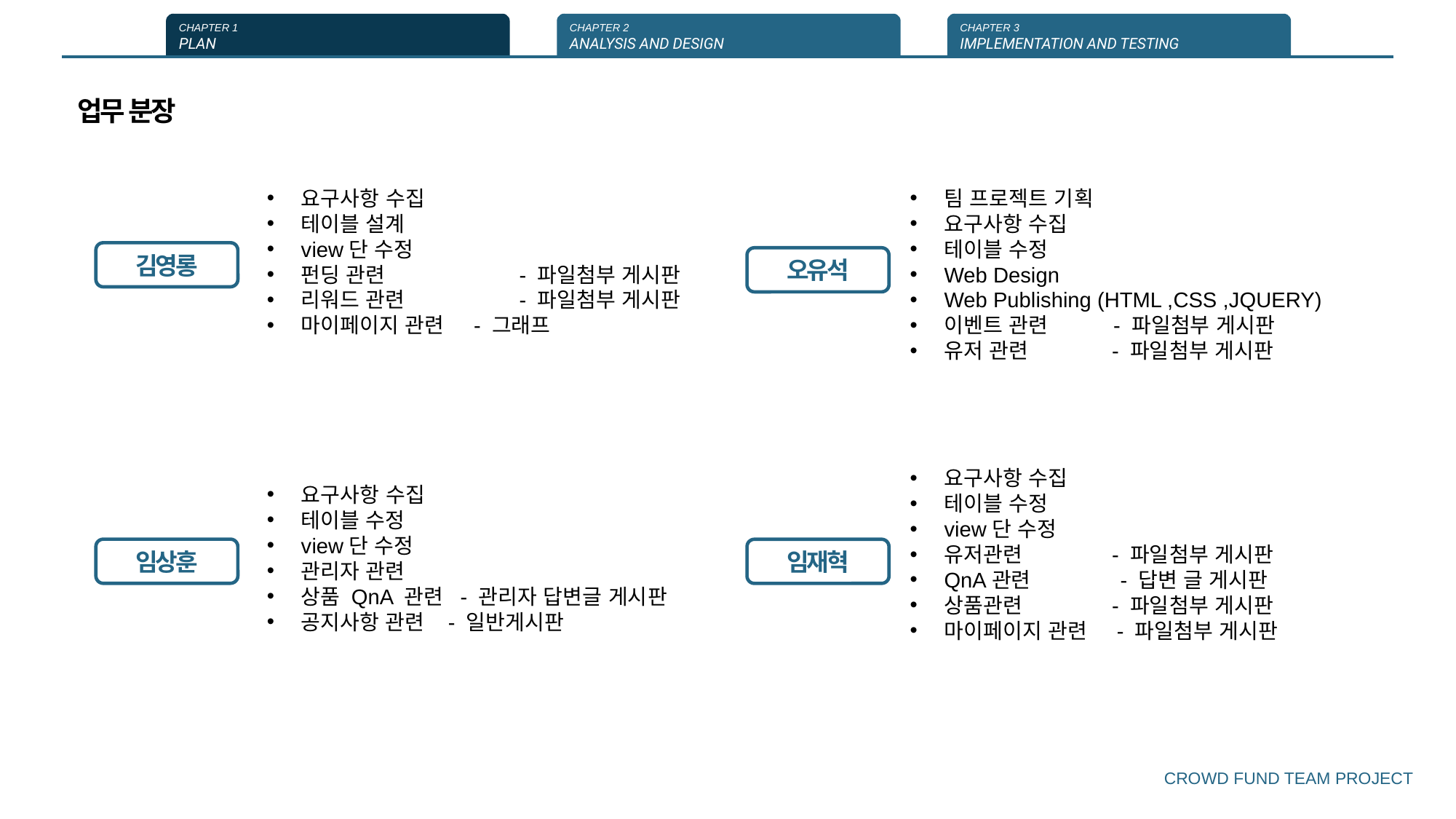

CHAPTER 1
PLAN
CHAPTER 2
ANALYSIS AND DESIGN
CHAPTER 3
IMPLEMENTATION AND TESTING
업무 분장
요구사항 수집
테이블 설계
view단 수정
펀딩 관련     	- 파일첨부 게시판
리워드 관련  	- 파일첨부 게시판
마이페이지 관련    - 그래프
팀 프로젝트 기획
요구사항 수집
테이블 수정
Web Design
Web Publishing (HTML ,CSS ,JQUERY)
이벤트 관련          - 파일첨부 게시판
유저 관련             - 파일첨부 게시판
김영롱
오유석
요구사항 수집
테이블 수정
view단 수정
유저관련              - 파일첨부 게시판
QnA관련              - 답변 글 게시판
상품관련              - 파일첨부 게시판
마이페이지 관련    - 파일첨부 게시판
요구사항 수집
테이블 수정
view단 수정
관리자 관련
상품 QnA 관련  - 관리자 답변글 게시판
공지사항 관련   - 일반게시판
임상훈
임재혁
CROWD FUND TEAM PROJECT